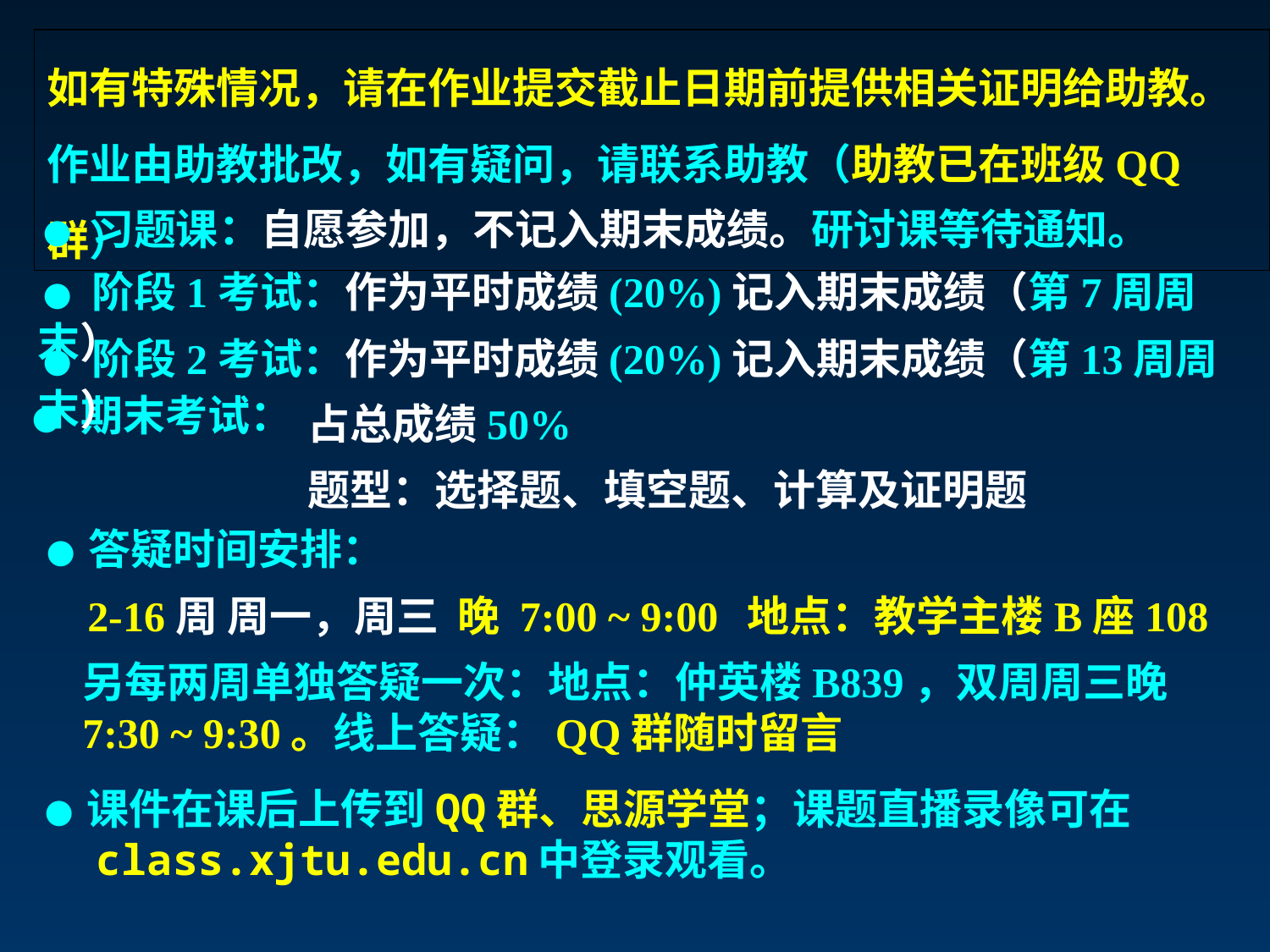

如有特殊情况，请在作业提交截止日期前提供相关证明给助教。作业由助教批改，如有疑问，请联系助教（助教已在班级QQ群）
 ● 习题课：自愿参加，不记入期末成绩。研讨课等待通知。
 ● 阶段1考试：作为平时成绩(20%)记入期末成绩（第7周周末）
 ● 阶段2考试：作为平时成绩(20%)记入期末成绩（第13周周末）
占总成绩50%
题型：选择题、填空题、计算及证明题
  ● 期末考试：
● 答疑时间安排：
2-16周 周一，周三  晚 7:00 ~ 9:00
地点：教学主楼B座108
另每两周单独答疑一次：地点：仲英楼B839，双周周三晚7:30 ~ 9:30。线上答疑：QQ群随时留言
● 课件在课后上传到QQ群、思源学堂；课题直播录像可在
  class.xjtu.edu.cn中登录观看。